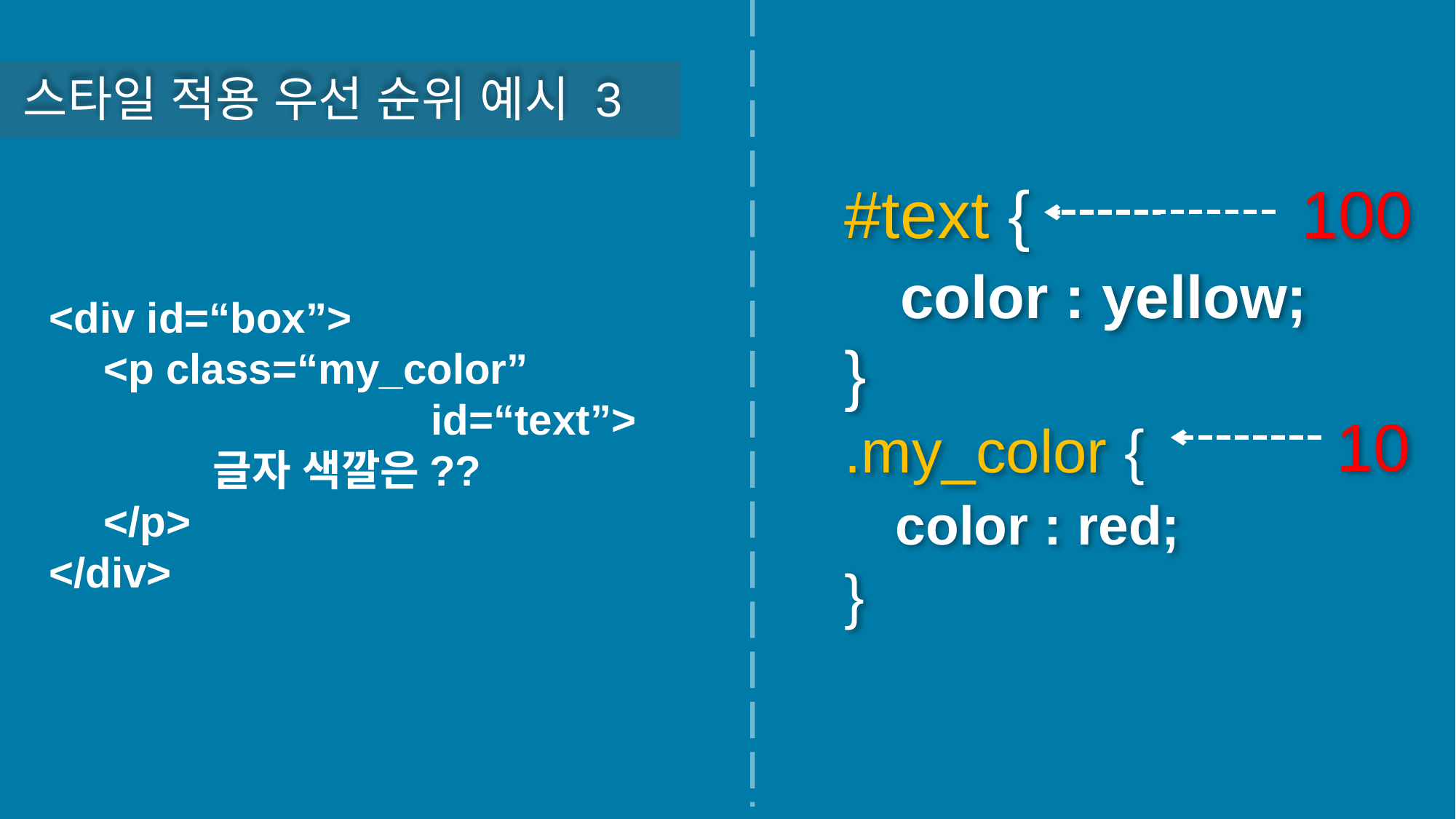

스타일 적용 우선 순위 예시 3
#text {
   color : yellow;
}
.my_color {
   color : red;
}
100
<div id=“box”>
<p class=“my_color”
     			id=“text”>
	글자 색깔은??
</p>
</div>
10